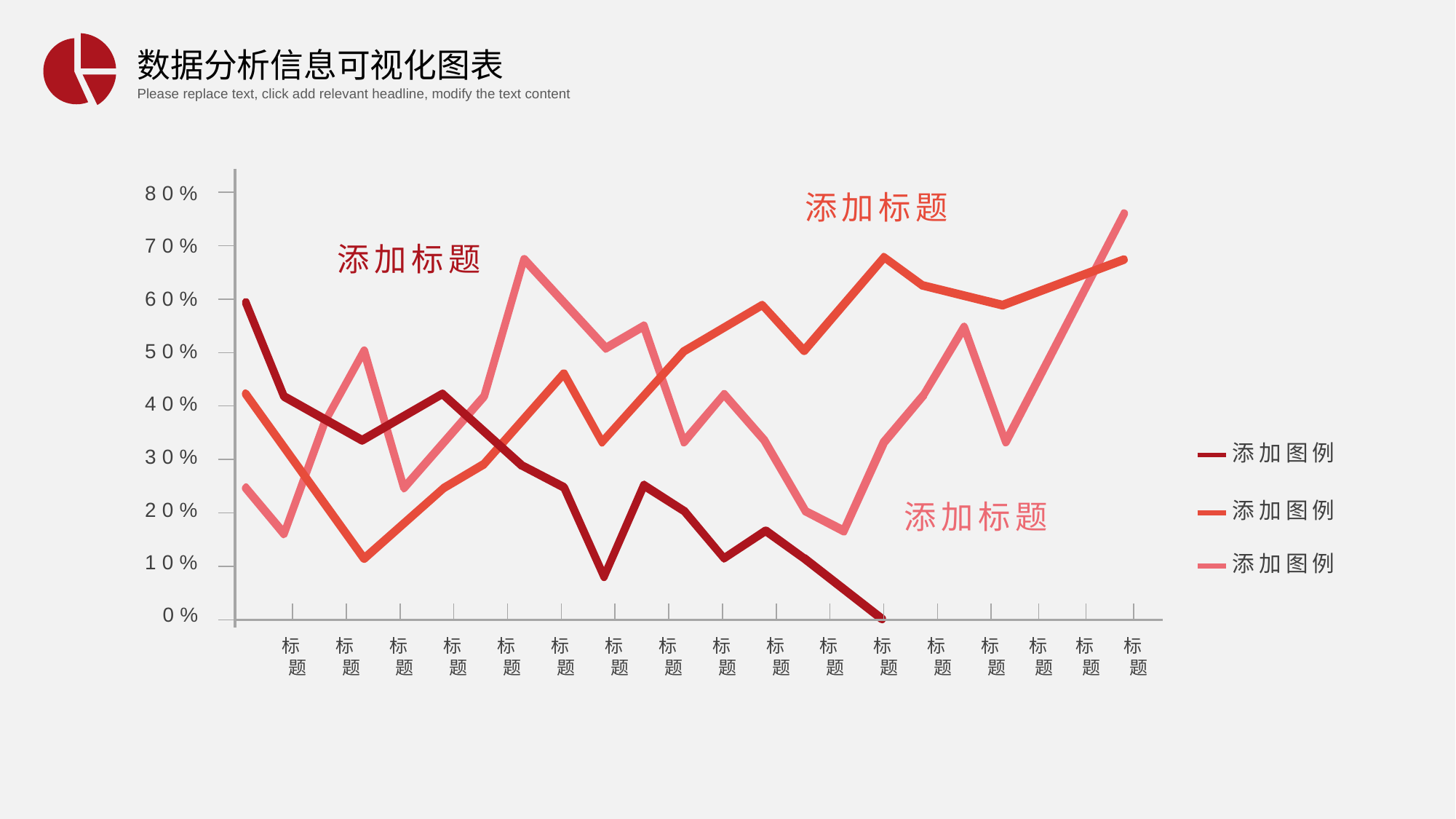

80%
添加标题

70%
添加标题

60%

50%
40%
添加图例
30%
20%
添加标题
添加图例
10%
添加图例
0%
标题
标题
标题
标题
标题
标题
标题
标题
标题
标题
标题
标题
标题
标题
标题
标题
标题